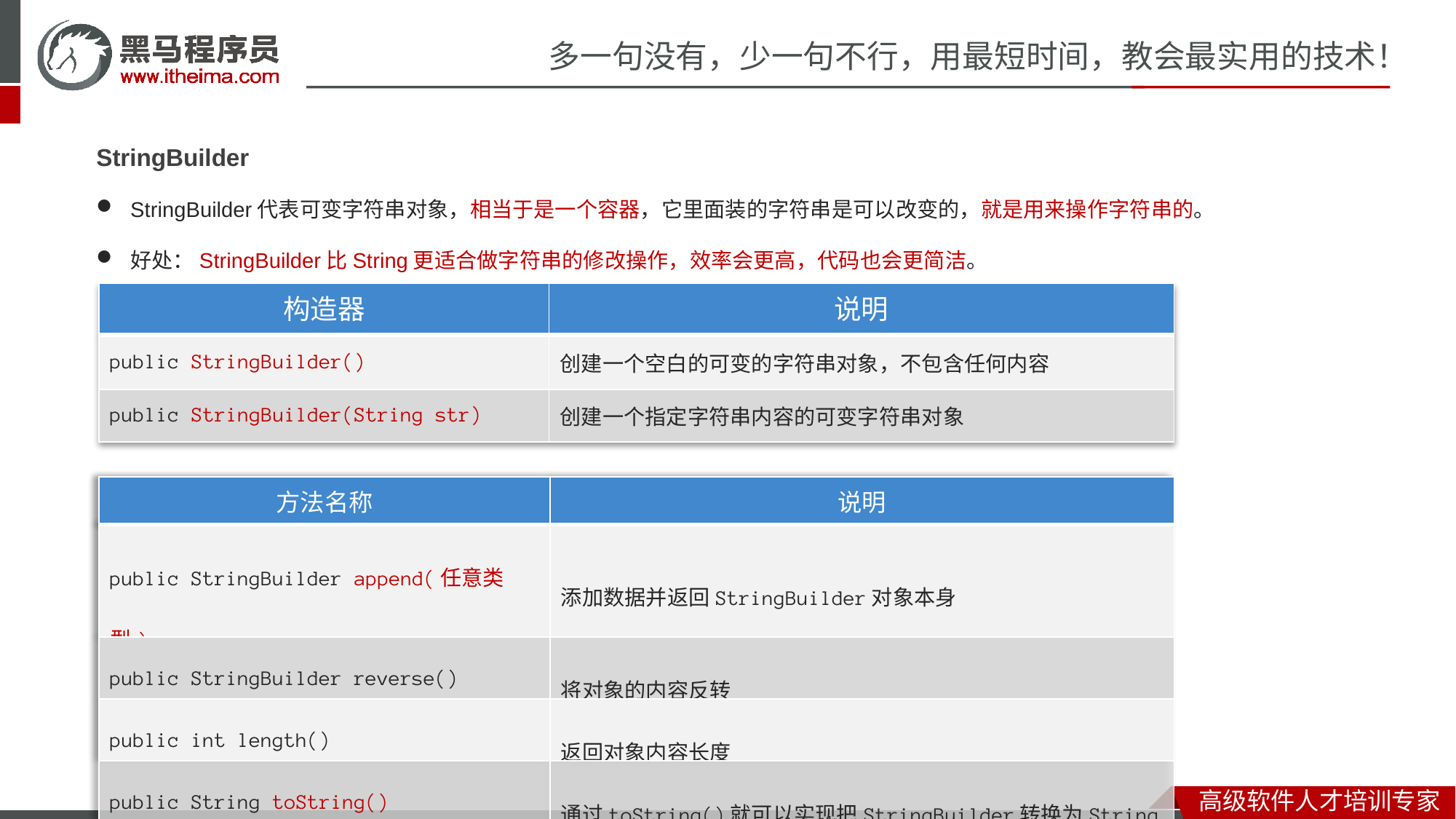

StringBuilder
StringBuilder代表可变字符串对象，相当于是一个容器，它里面装的字符串是可以改变的，就是用来操作字符串的。
好处：StringBuilder比String更适合做字符串的修改操作，效率会更高，代码也会更简洁。
| 构造器 | 说明 |
| --- | --- |
| public StringBuilder() | 创建一个空白的可变的字符串对象，不包含任何内容 |
| public StringBuilder(String str) | 创建一个指定字符串内容的可变字符串对象 |
| 方法名称 | 说明 |
| --- | --- |
| public StringBuilder append(任意类型) | 添加数据并返回StringBuilder对象本身 |
| public StringBuilder reverse() | 将对象的内容反转 |
| public int length() | 返回对象内容长度 |
| public String toString() | 通过toString()就可以实现把StringBuilder转换为String |